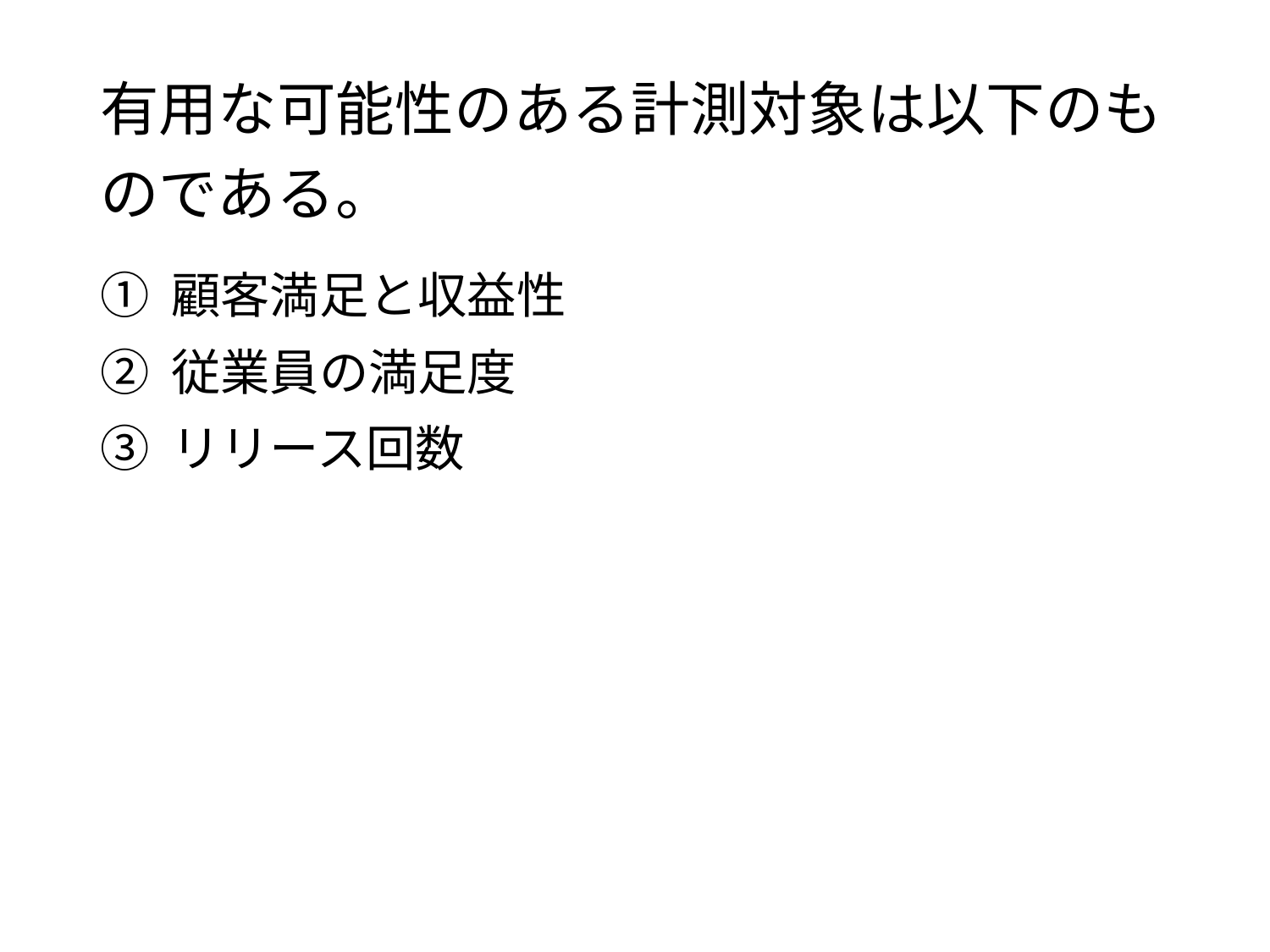

# 有用な可能性のある計測対象は以下のものである。
顧客満足と収益性
従業員の満足度
リリース回数